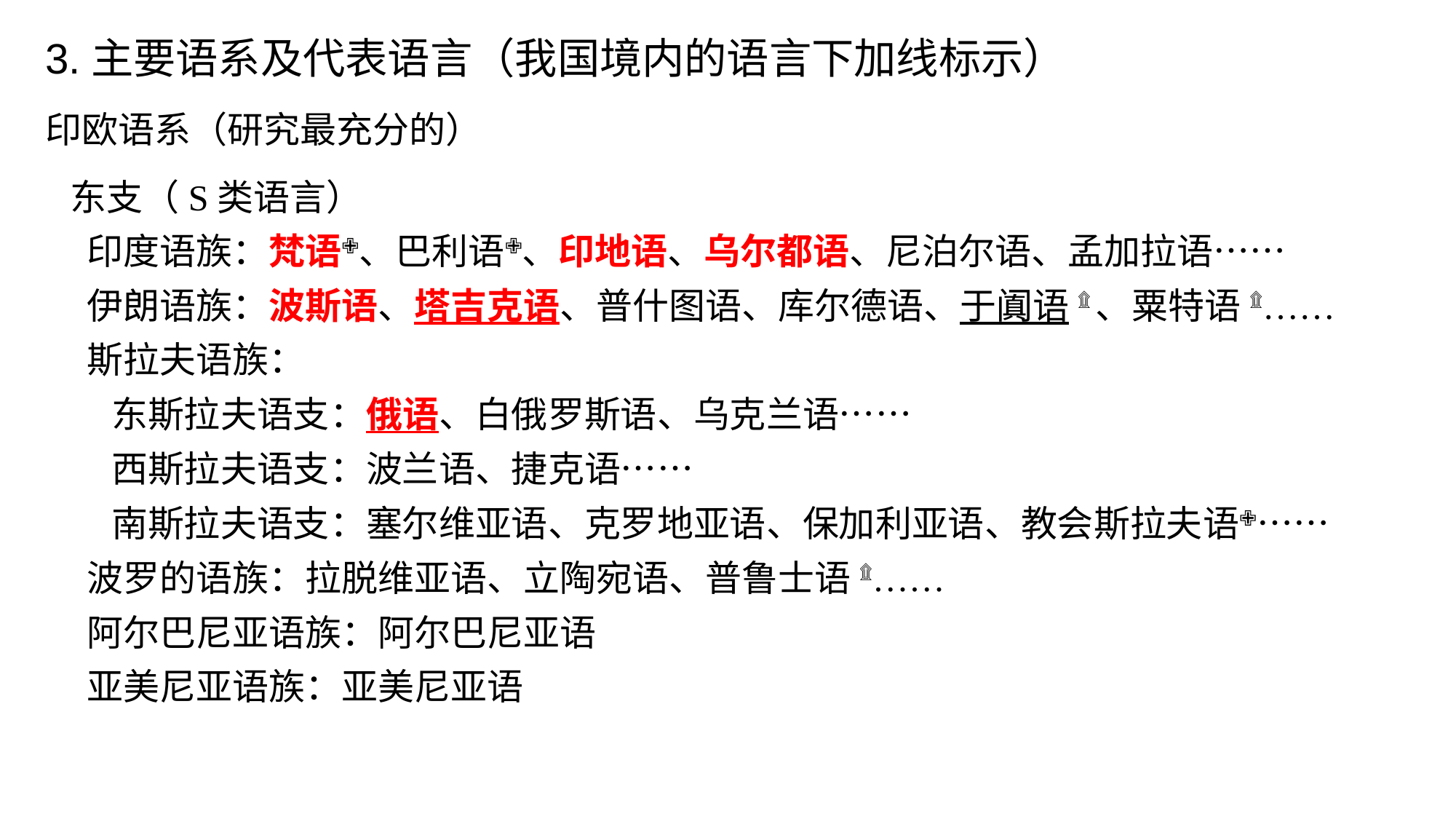

3.主要语系及代表语言（我国境内的语言下加线标示）
印欧语系（研究最充分的）
  东支（S类语言）
    印度语族：梵语✙、巴利语✙、印地语、乌尔都语、尼泊尔语、孟加拉语……
    伊朗语族：波斯语、塔吉克语、普什图语、库尔德语、于阗语۩、粟特语۩……
    斯拉夫语族：
       东斯拉夫语支：俄语、白俄罗斯语、乌克兰语……
       西斯拉夫语支：波兰语、捷克语……
       南斯拉夫语支：塞尔维亚语、克罗地亚语、保加利亚语、教会斯拉夫语✙……
    波罗的语族：拉脱维亚语、立陶宛语、普鲁士语۩……
    阿尔巴尼亚语族：阿尔巴尼亚语
    亚美尼亚语族：亚美尼亚语